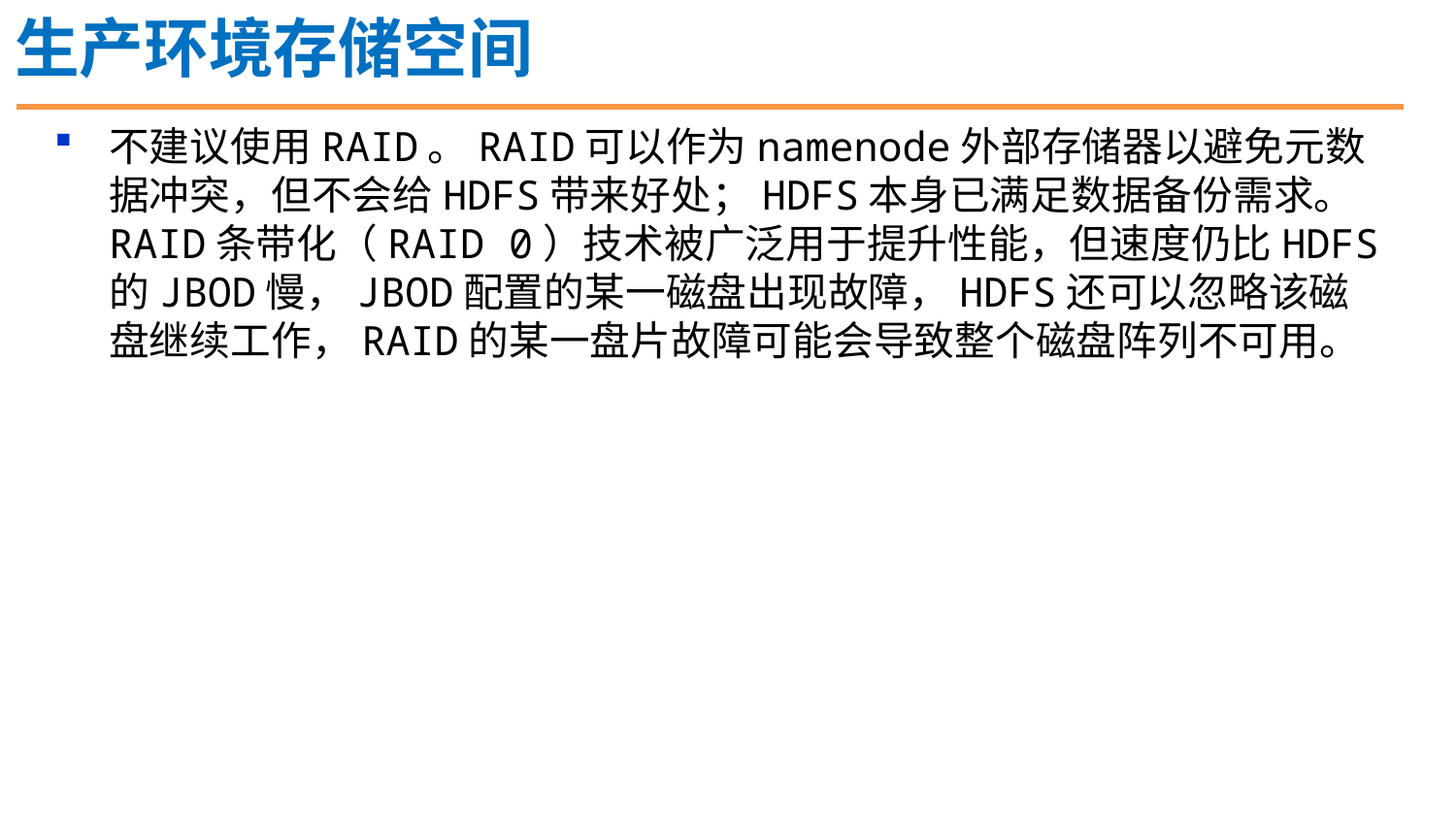

生产环境存储空间
不建议使用RAID。RAID可以作为namenode外部存储器以避免元数据冲突，但不会给HDFS带来好处；HDFS本身已满足数据备份需求。RAID条带化（RAID 0）技术被广泛用于提升性能，但速度仍比HDFS的JBOD慢，JBOD配置的某一磁盘出现故障，HDFS还可以忽略该磁盘继续工作，RAID的某一盘片故障可能会导致整个磁盘阵列不可用。